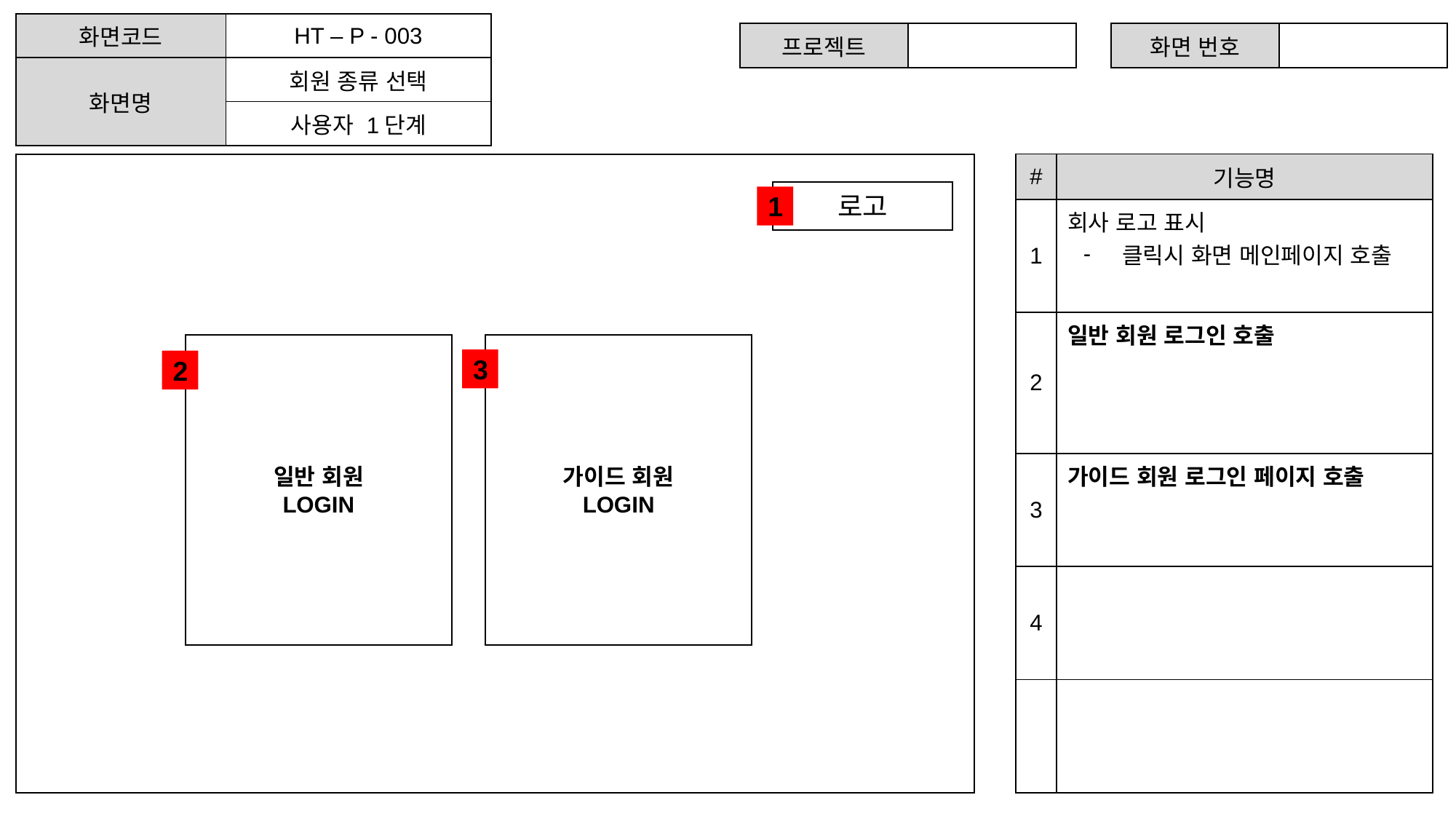

| 화면코드 | HT – P - 003 |
| --- | --- |
| 화면명 | 회원 종류 선택 |
|  | 사용자 1단계 |
| 프로젝트 |  |
| --- | --- |
| 화면 번호 |  |
| --- | --- |

| # | 기능명 |
| --- | --- |
| 1 | 회사 로고 표시 클릭시 화면 메인페이지 호출 |
| 2 | 일반 회원 로그인 호출 |
| 3 | 가이드 회원 로그인 페이지 호출 |
| 4 |  |
|  |  |
로고
1
가이드 회원
LOGIN
일반 회원
LOGIN
3
2